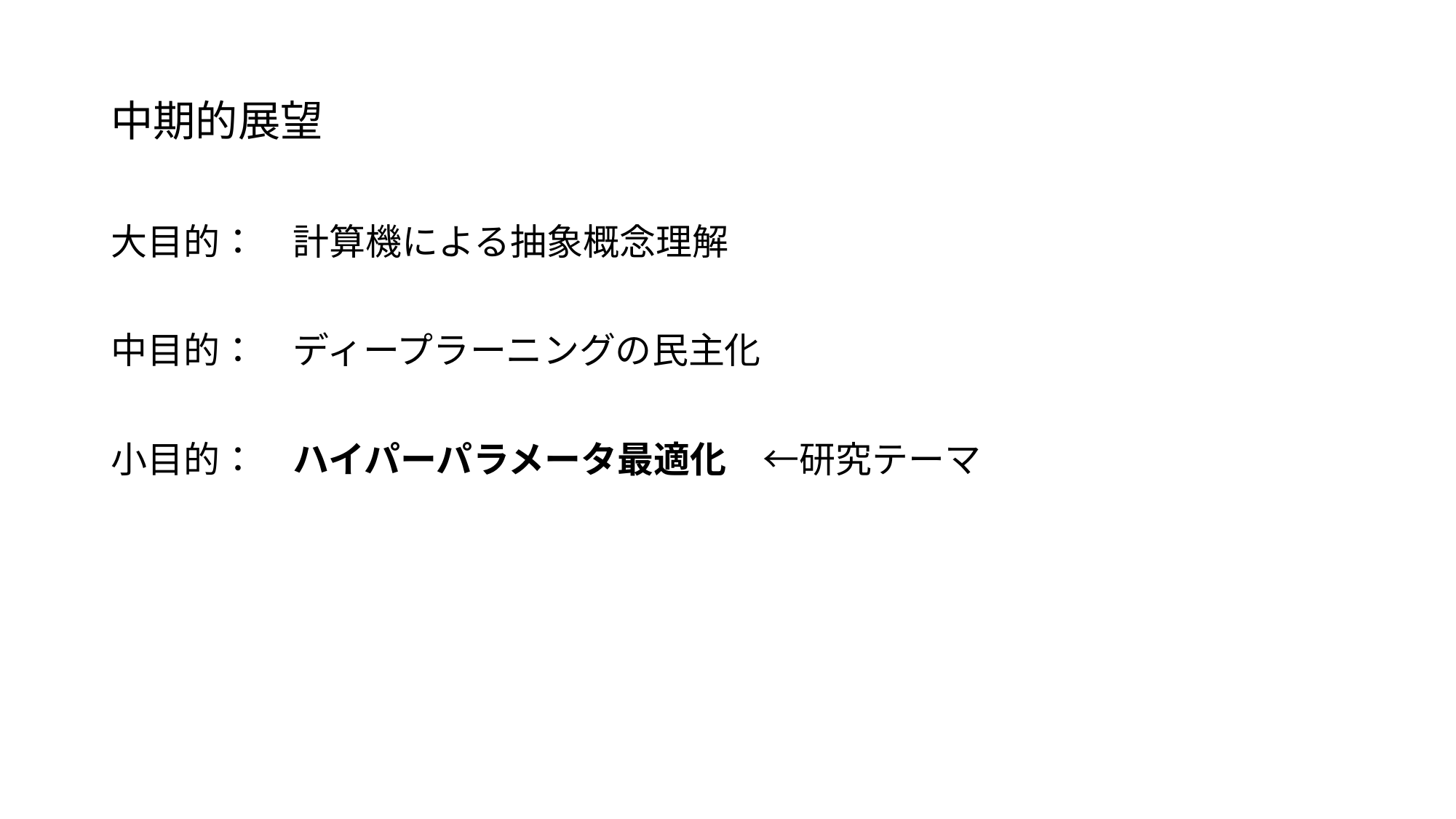

# 中期的展望
大目的：　計算機による抽象概念理解

中目的：　ディープラーニングの民主化

小目的：　ハイパーパラメータ最適化　←研究テーマ